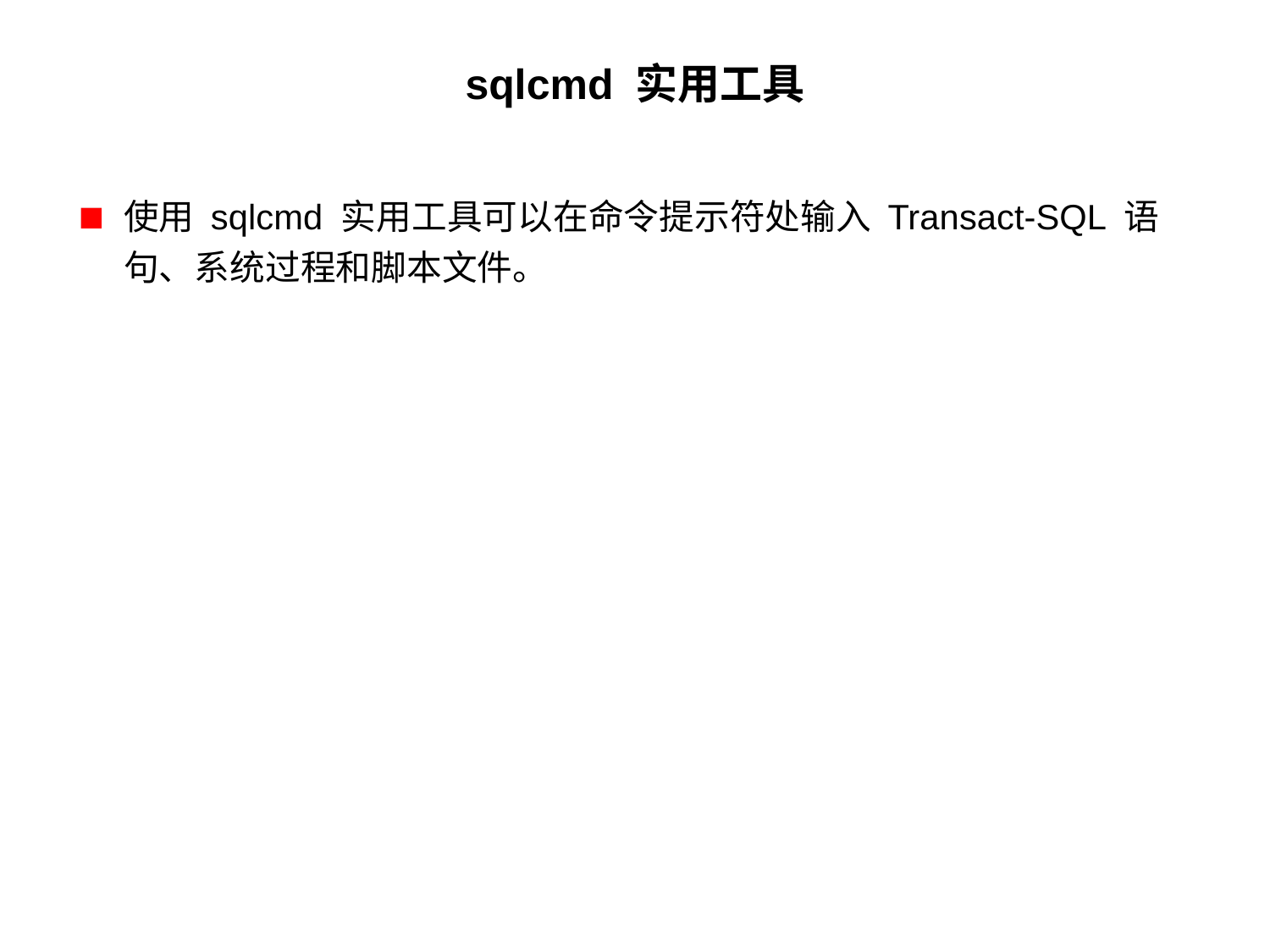

# sqlcmd 实用工具
使用 sqlcmd 实用工具可以在命令提示符处输入 Transact-SQL 语句、系统过程和脚本文件。